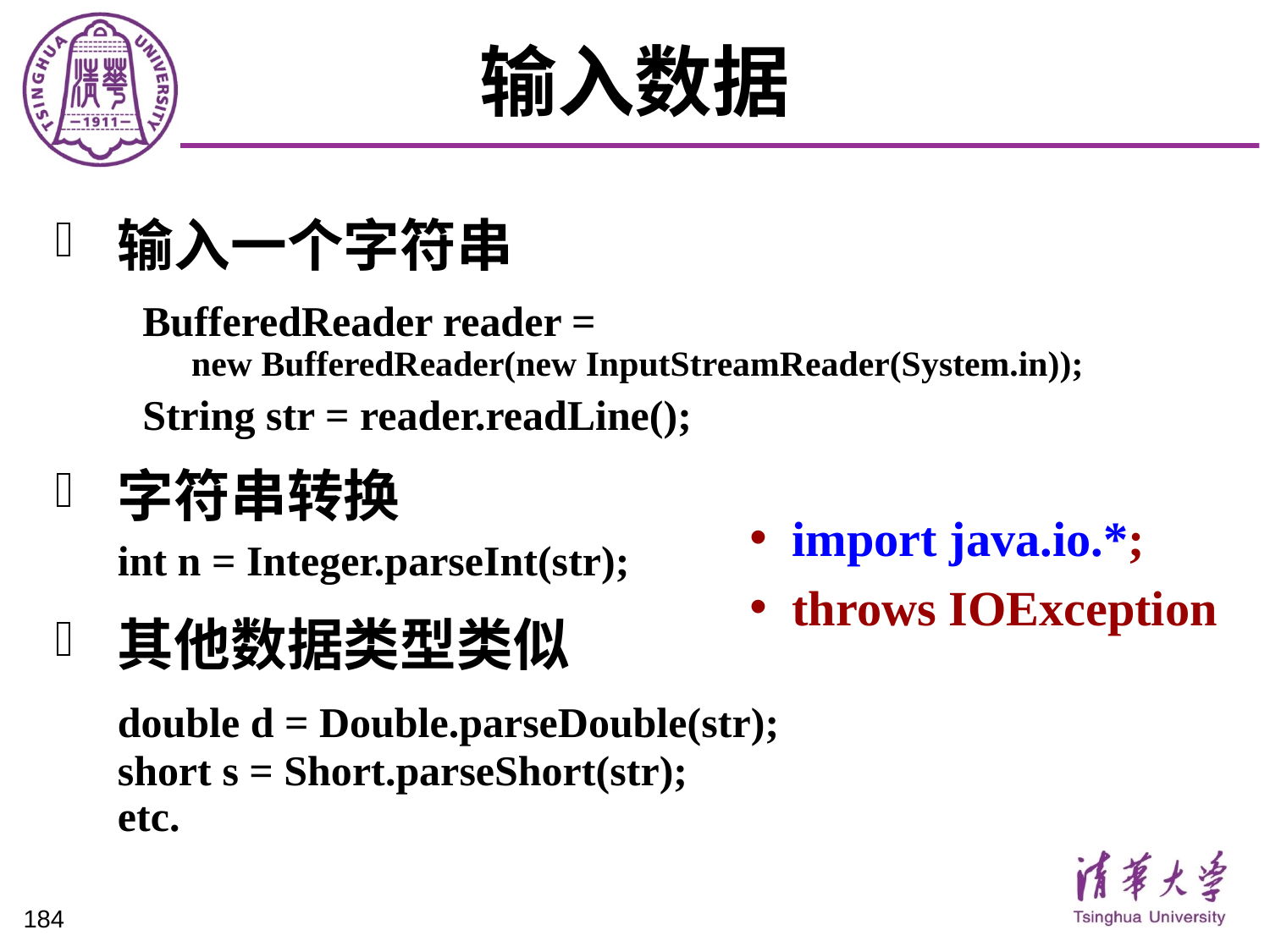

# 输入数据
输入一个字符串
BufferedReader reader =
new BufferedReader(new InputStreamReader(System.in));
String str = reader.readLine();
字符串转换
	int n = Integer.parseInt(str);
其他数据类型类似
	double d = Double.parseDouble(str);
short s = Short.parseShort(str);
etc.
 import java.io.*;
 throws IOException
184